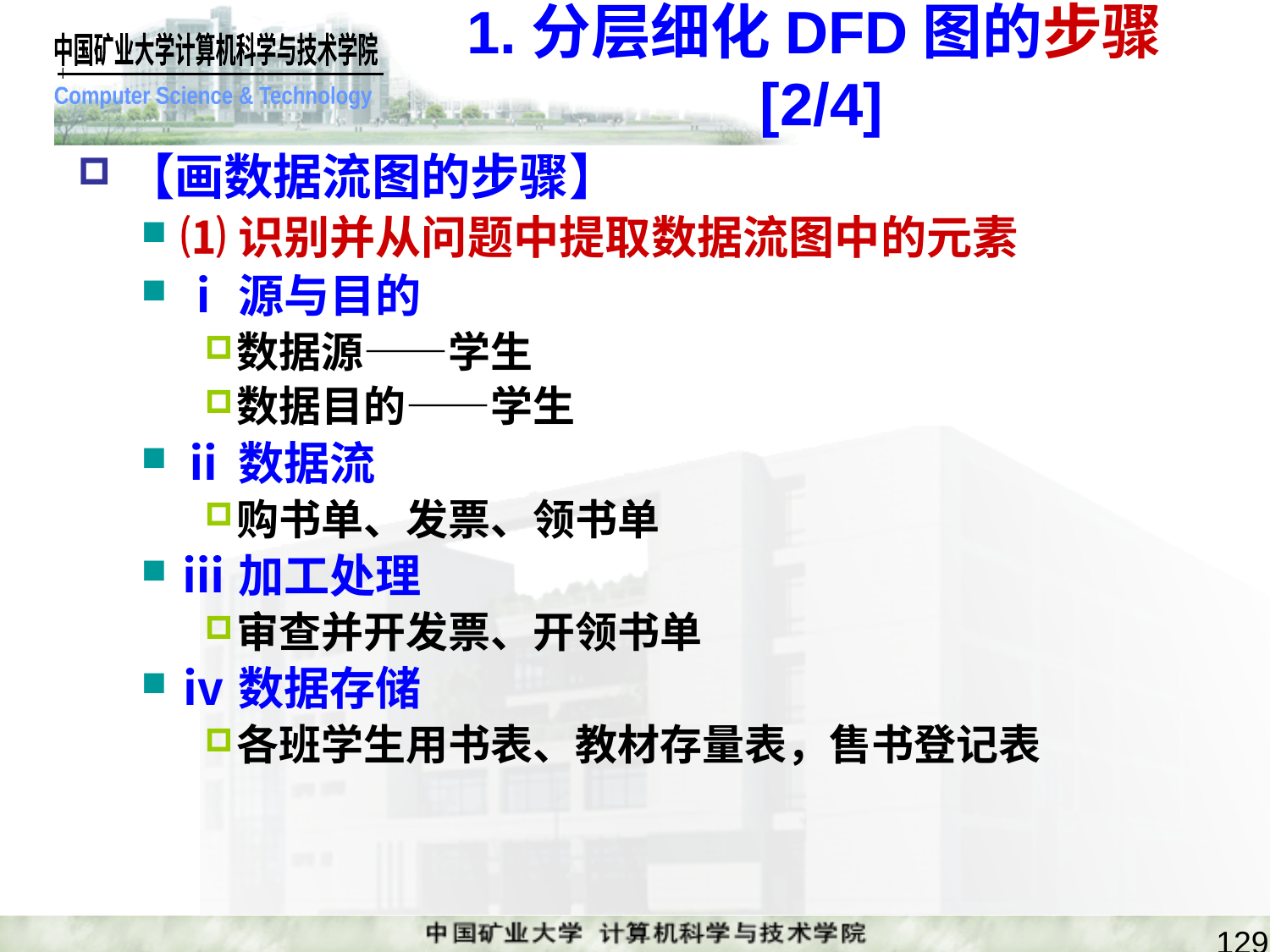

# 1.分层细化DFD图的步骤[2/4]
【画数据流图的步骤】
⑴识别并从问题中提取数据流图中的元素
ⅰ源与目的
数据源——学生
数据目的——学生
ⅱ数据流
购书单、发票、领书单
ⅲ加工处理
审查并开发票、开领书单
ⅳ数据存储
各班学生用书表、教材存量表，售书登记表
129
129